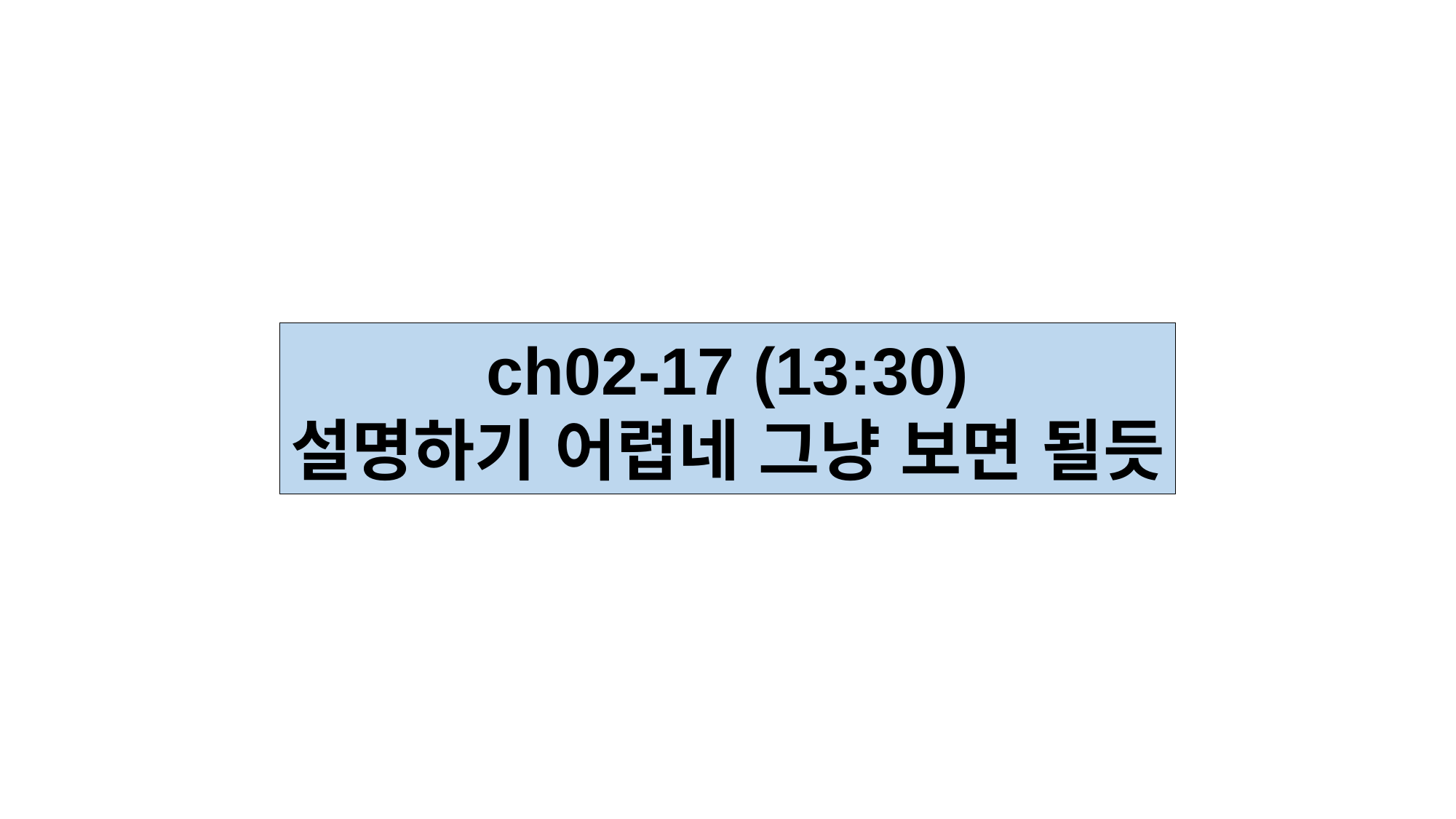

ch02-17 (13:30)
설명하기 어렵네 그냥 보면 될듯